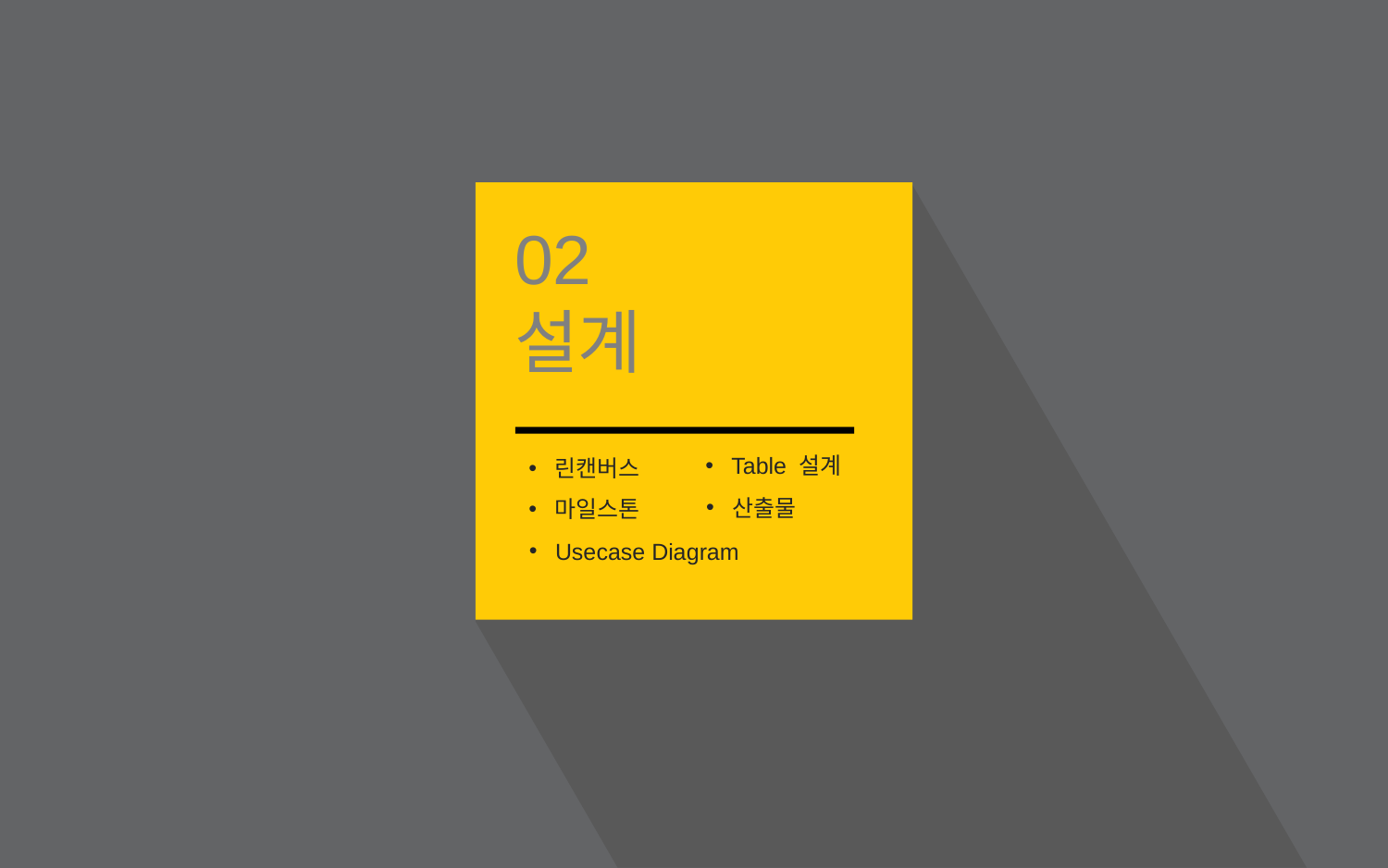

02
설계

Table 설계
린캔버스
산출물
마일스톤
Usecase Diagram